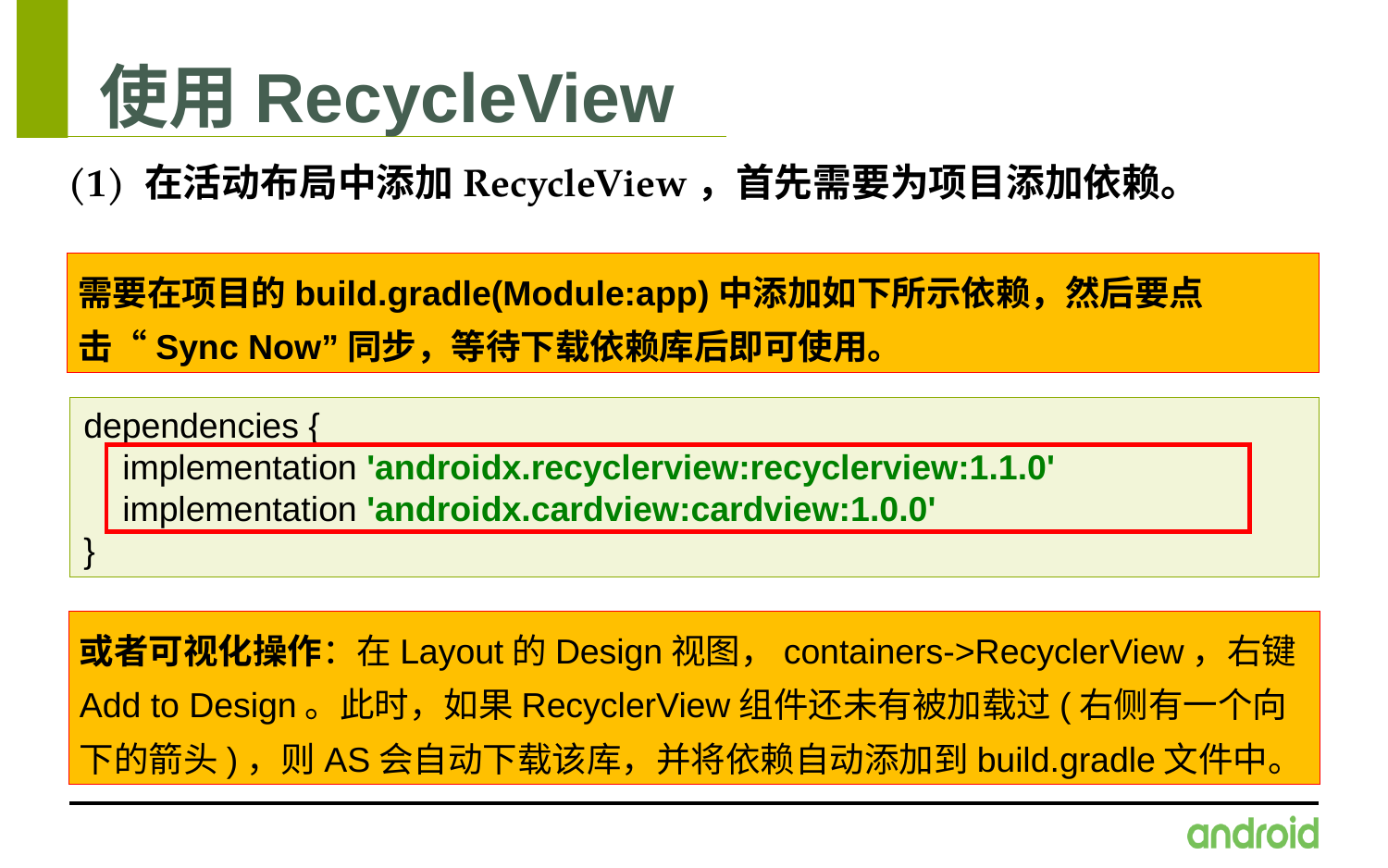

# 使用RecycleView
(1) 在活动布局中添加RecycleView，首先需要为项目添加依赖。

需要在项目的build.gradle(Module:app)中添加如下所示依赖，然后要点击“Sync Now”同步，等待下载依赖库后即可使用。
dependencies {
    implementation 'androidx.recyclerview:recyclerview:1.1.0'
    implementation 'androidx.cardview:cardview:1.0.0'
}

或者可视化操作：在Layout的Design视图，containers->RecyclerView，右键Add to Design。此时，如果RecyclerView组件还未有被加载过(右侧有一个向下的箭头)，则AS会自动下载该库，并将依赖自动添加到build.gradle文件中。